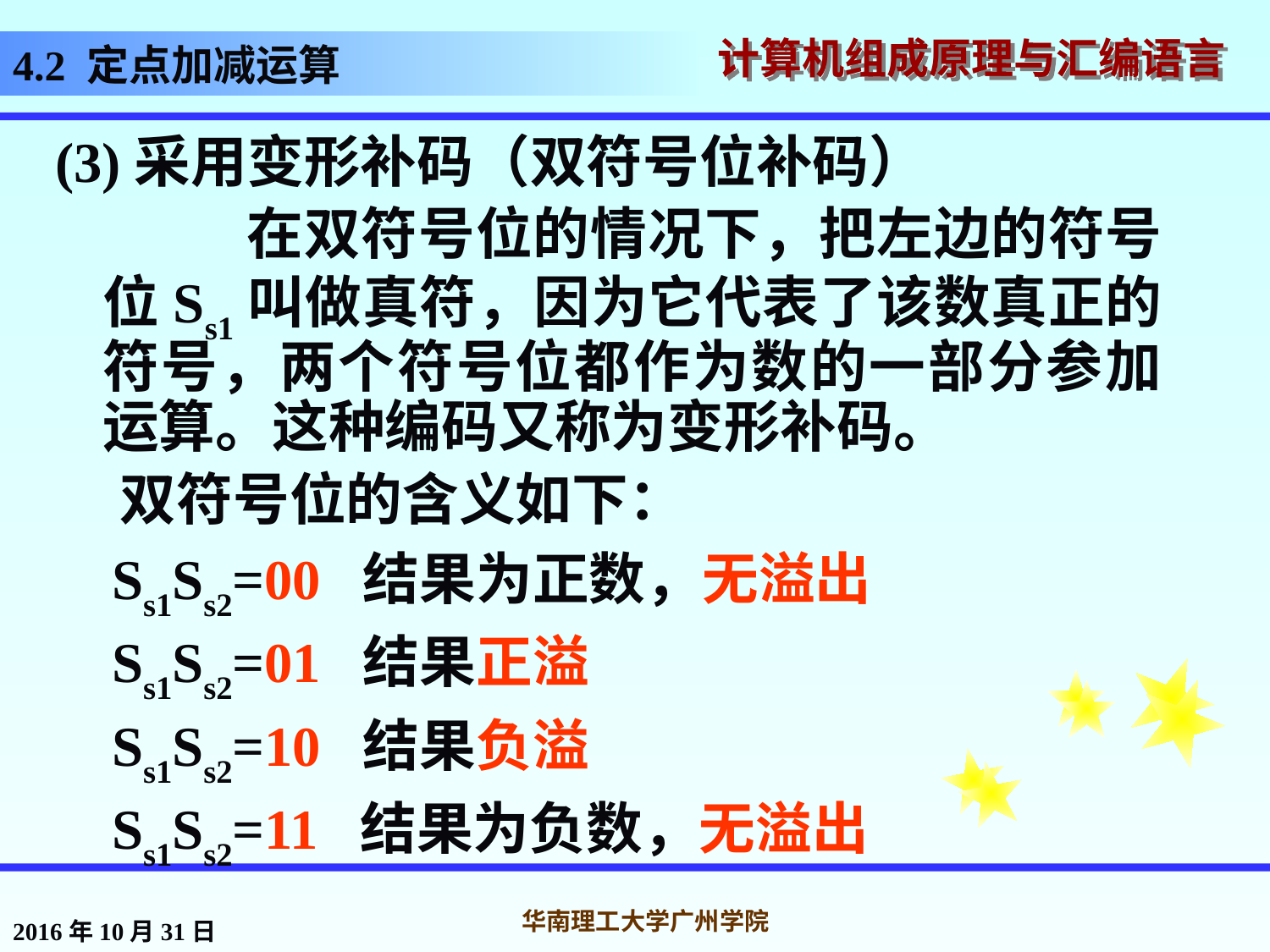

# 4.2 定点加减运算
(3)采用变形补码（双符号位补码）
             在双符号位的情况下，把左边的符号位Ss1叫做真符，因为它代表了该数真正的符号，两个符号位都作为数的一部分参加运算。这种编码又称为变形补码。
    双符号位的含义如下：
    Ss1Ss2=00  结果为正数，无溢出
    Ss1Ss2=01  结果正溢
    Ss1Ss2=10  结果负溢
    Ss1Ss2=11  结果为负数，无溢出
2016年10月31日
华南理工大学广州学院